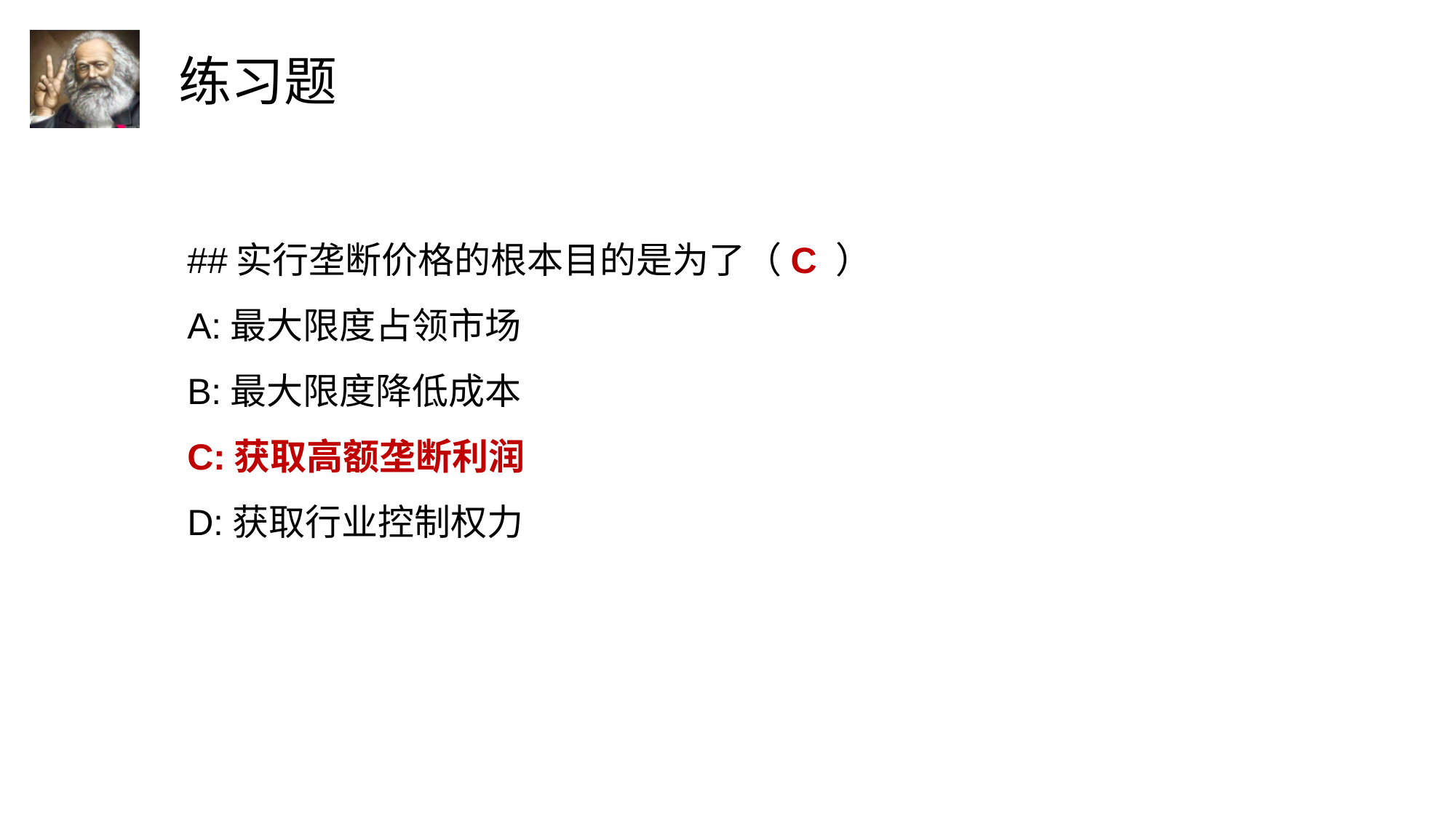

##实行垄断价格的根本目的是为了（C ）
A:最大限度占领市场
B:最大限度降低成本
C:获取高额垄断利润
D:获取行业控制权力